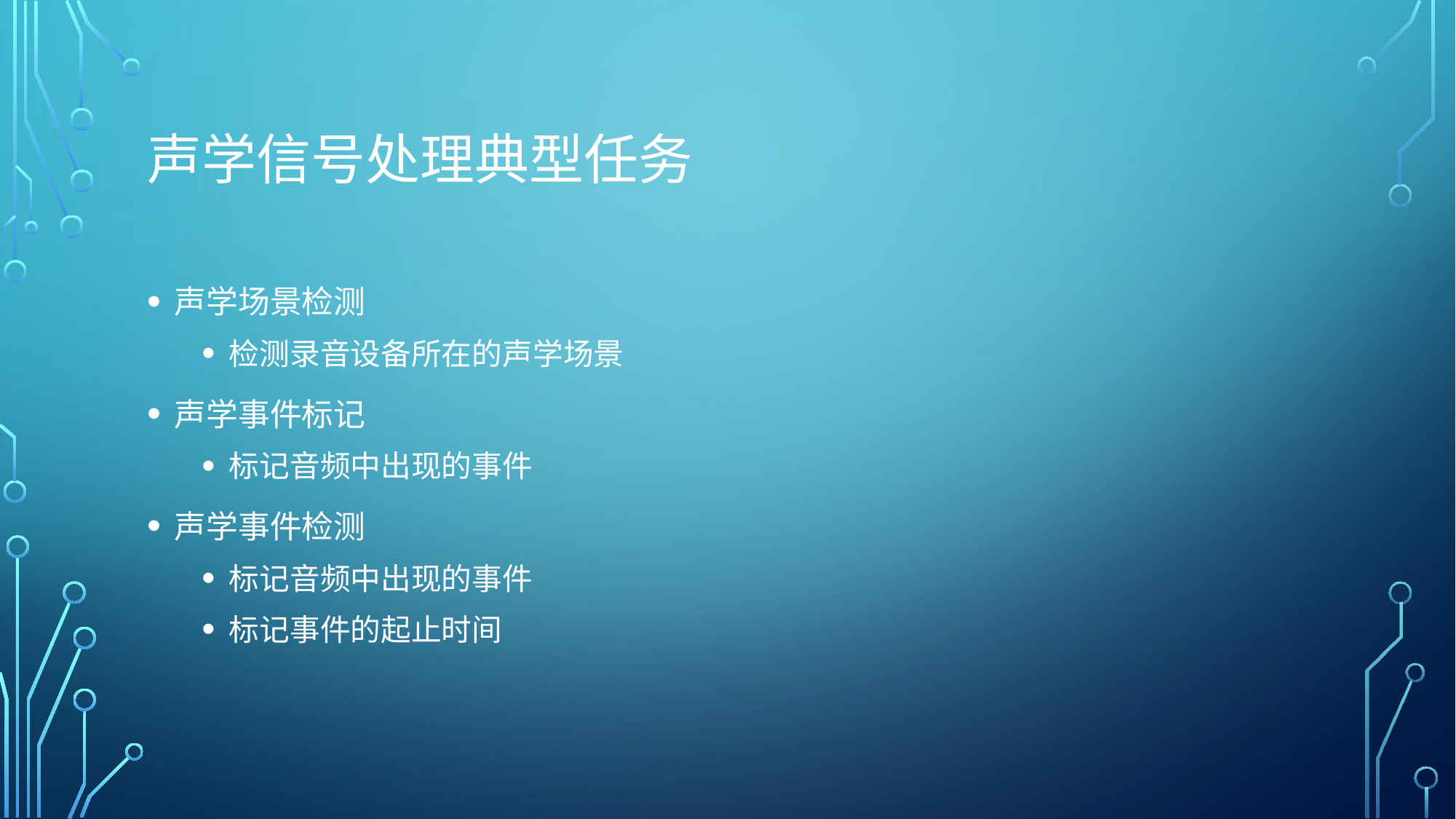

# 声学信号处理典型任务
声学场景检测
检测录音设备所在的声学场景
声学事件标记
标记音频中出现的事件
声学事件检测
标记音频中出现的事件
标记事件的起止时间